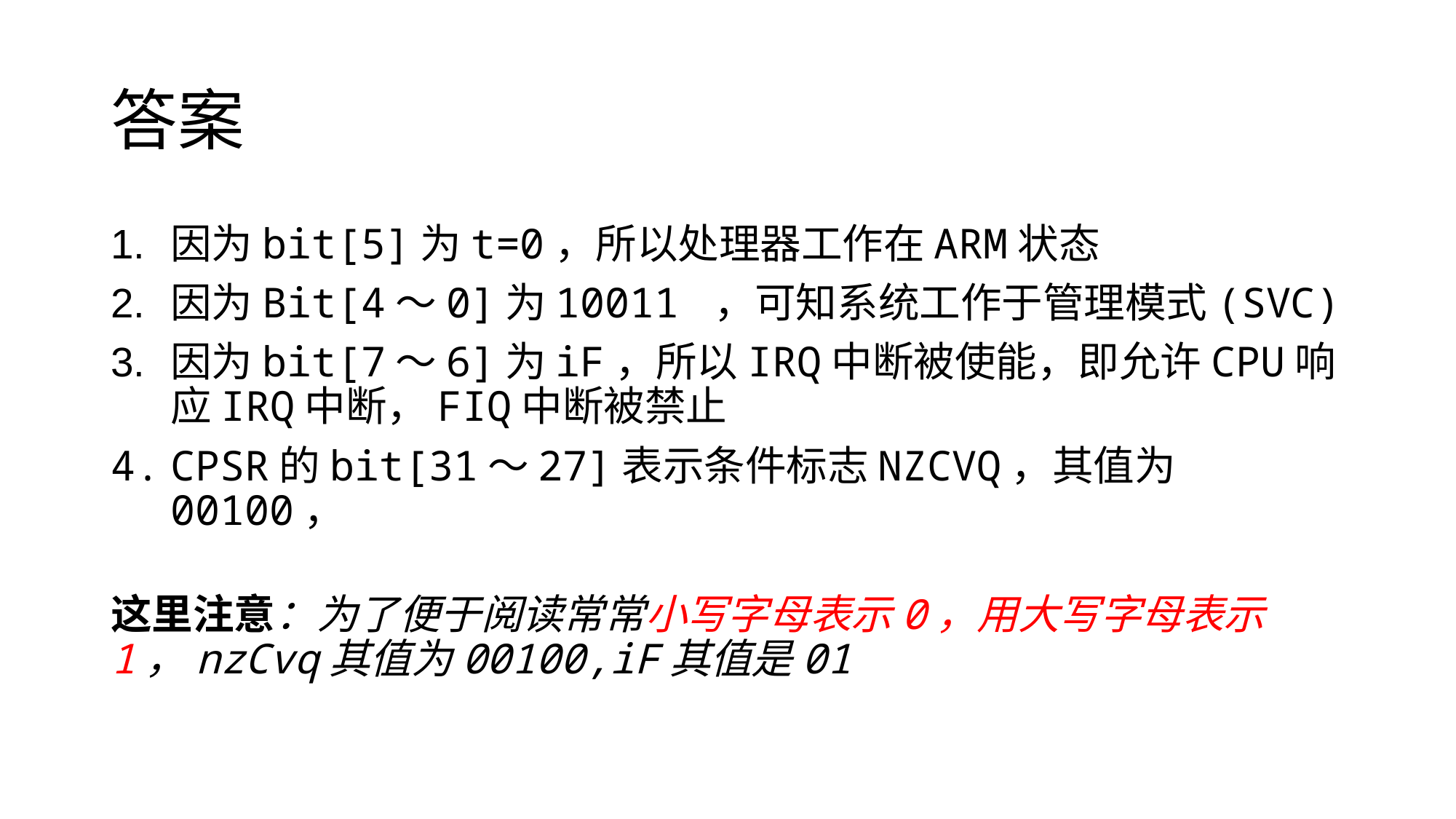

# 答案
因为bit[5]为t=0，所以处理器工作在ARM状态
因为Bit[4～0]为10011 ，可知系统工作于管理模式(SVC)
因为bit[7～6]为iF，所以IRQ中断被使能，即允许CPU响应IRQ中断，FIQ中断被禁止
CPSR的bit[31～27]表示条件标志NZCVQ，其值为00100，

这里注意：为了便于阅读常常小写字母表示0，用大写字母表示1，nzCvq其值为00100,iF其值是01